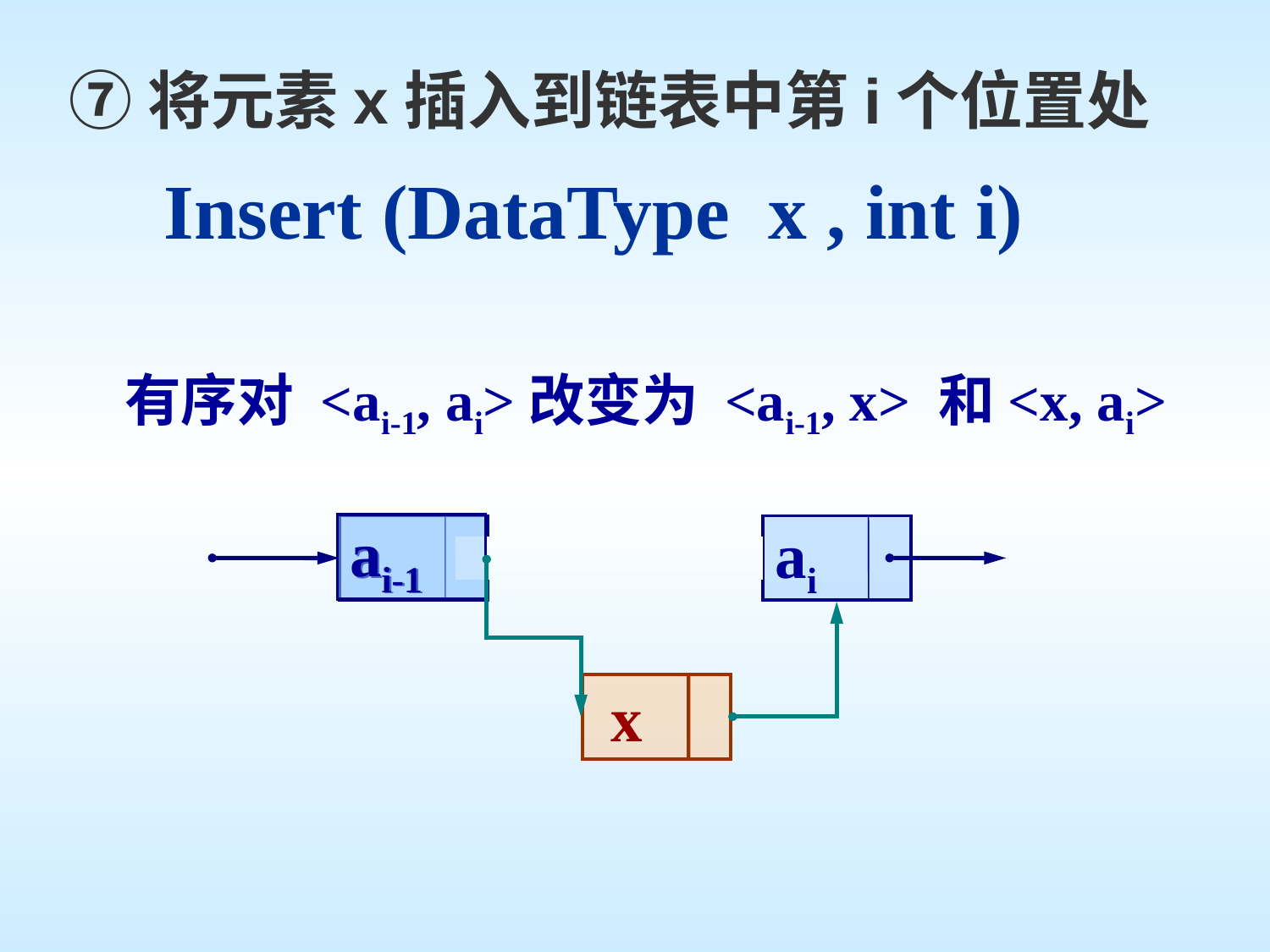

⑦将元素x插入到链表中第i个位置处
      Insert (DataType  x , int i)
      有序对 <ai-1, ai>改变为 <ai-1, x> 和<x, ai>
ai-1
ai-1

ai

 x